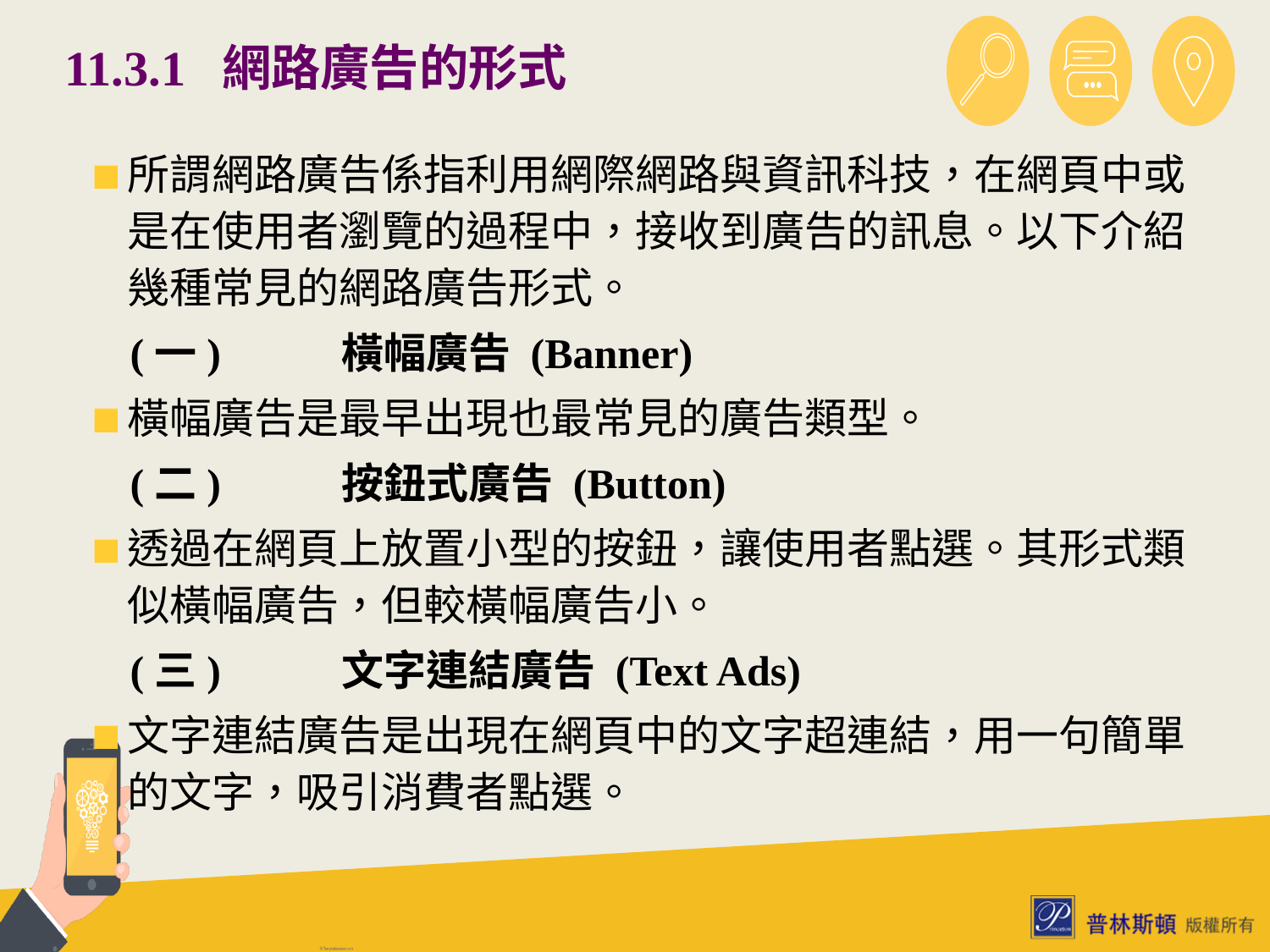

# 11.3.1  網路廣告的形式
所謂網路廣告係指利用網際網路與資訊科技，在網頁中或是在使用者瀏覽的過程中，接收到廣告的訊息。以下介紹幾種常見的網路廣告形式。
    (一)	橫幅廣告 (Banner)
橫幅廣告是最早出現也最常見的廣告類型。
    (二)	按鈕式廣告 (Button)
透過在網頁上放置小型的按鈕，讓使用者點選。其形式類似橫幅廣告，但較橫幅廣告小。
    (三)	文字連結廣告 (Text Ads)
文字連結廣告是出現在網頁中的文字超連結，用一句簡單的文字，吸引消費者點選。